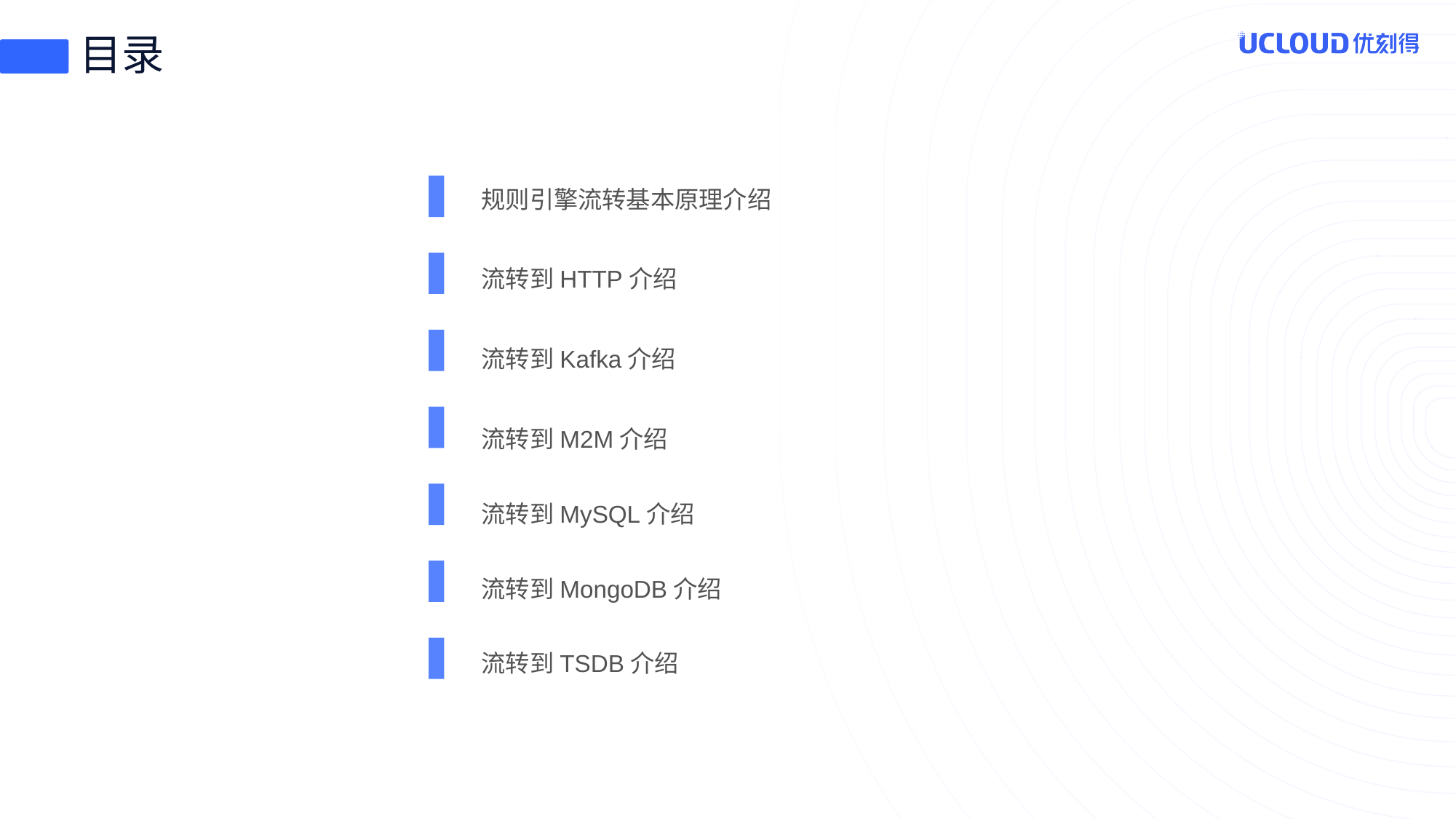

# 目录
规则引擎流转基本原理介绍

流转到HTTP介绍

流转到Kafka介绍

流转到M2M介绍

流转到MySQL介绍

流转到MongoDB介绍

流转到TSDB介绍